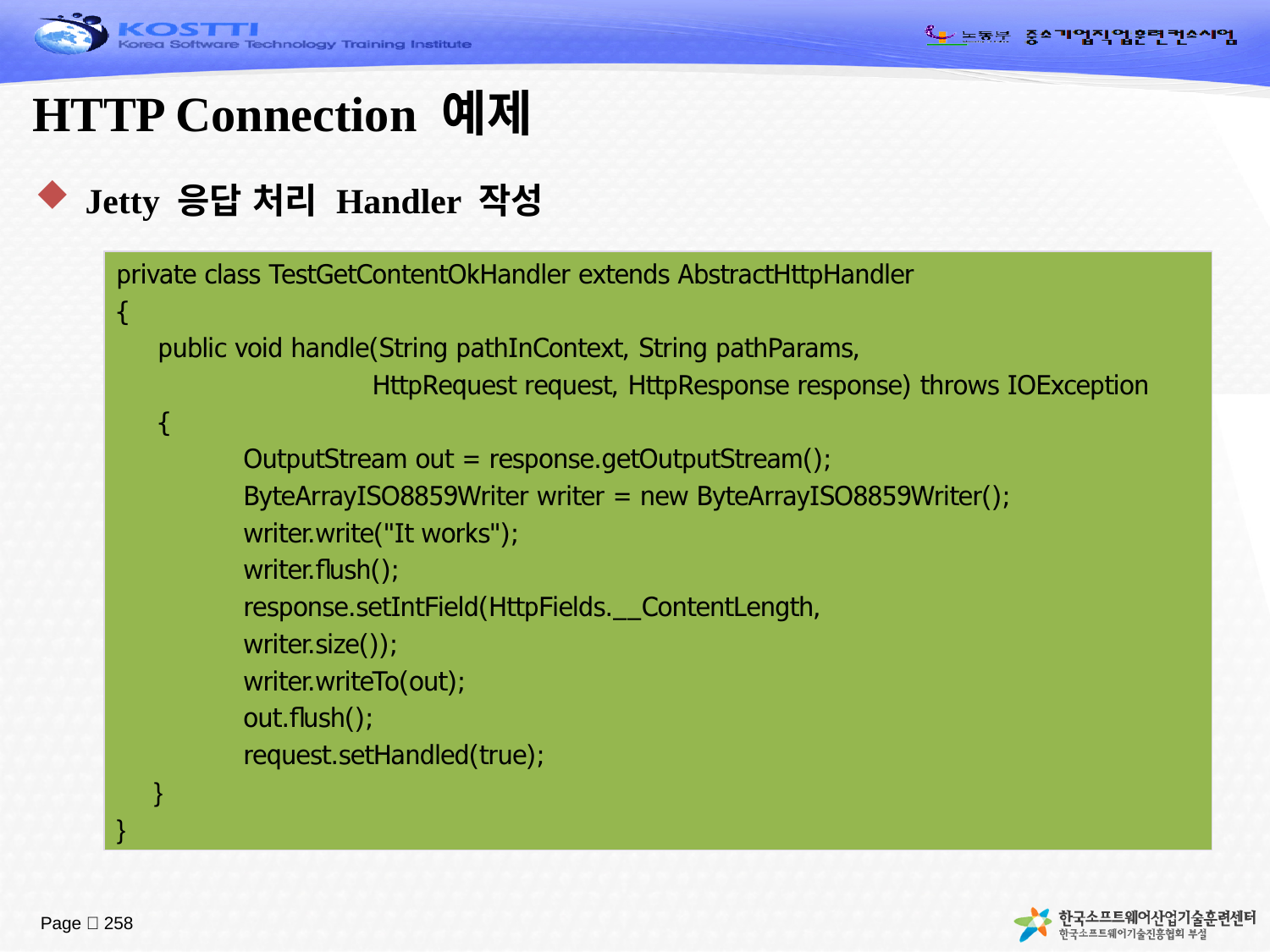

# HTTP Connection 예제
Jetty 응답 처리 Handler 작성

private class TestGetContentOkHandler extends AbstractHttpHandler
{
     public void handle(String pathInContext, String pathParams,
                               HttpRequest request, HttpResponse response) throws IOException
     {
	OutputStream out = response.getOutputStream();
	ByteArrayISO8859Writer writer = new ByteArrayISO8859Writer();
	writer.write("It works");
	writer.flush();
	response.setIntField(HttpFields.__ContentLength,
	writer.size());
	writer.writeTo(out);
	out.flush();
	request.setHandled(true);
     }
}